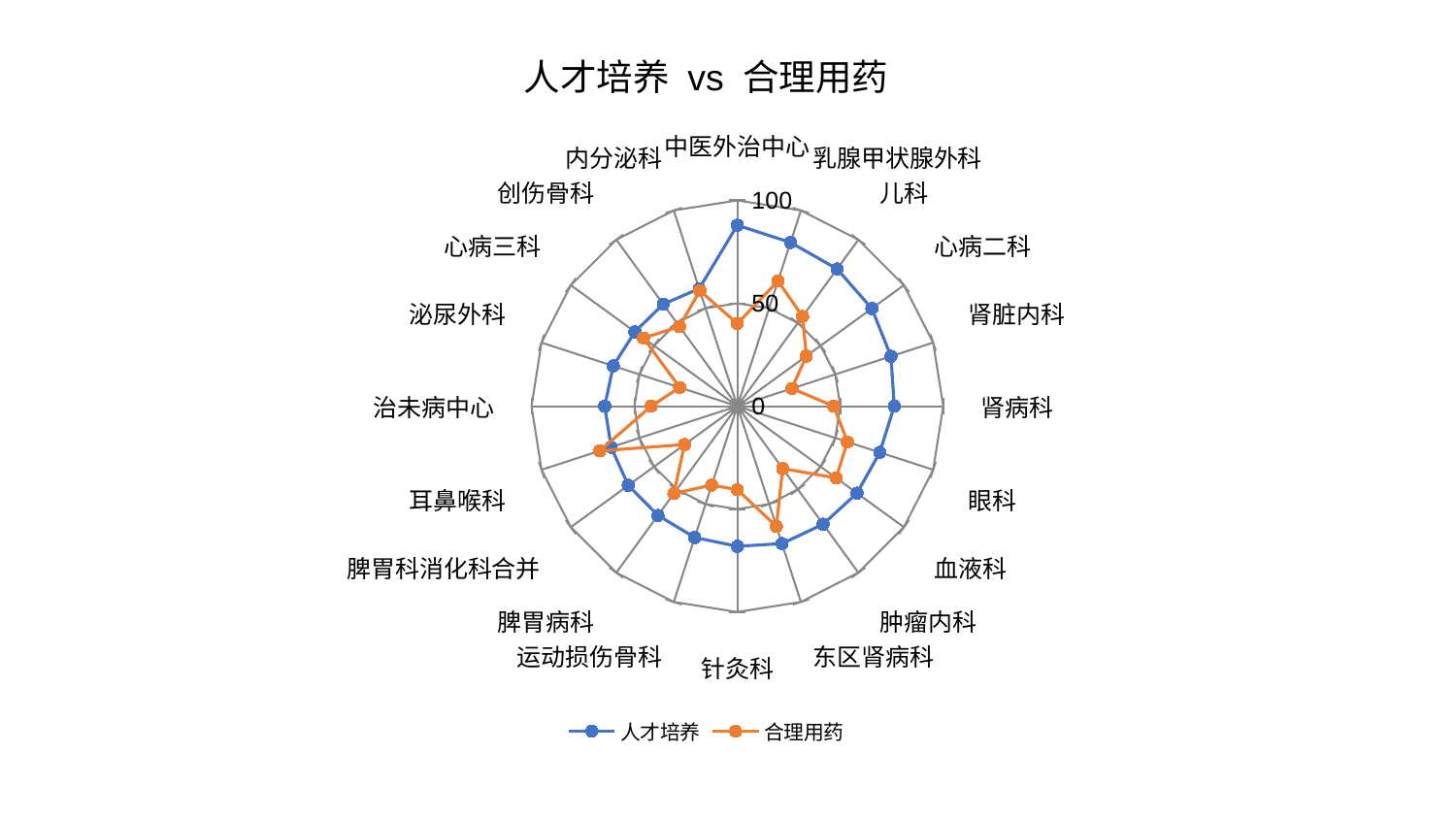

### Chart: 人才培养 vs 合理用药

| Category | 人才培养 | 合理用药 |
|---|---|---|
| 中医外治中心 | 87.92790889141907 | 40.119535197082165 |
| 乳腺甲状腺外科 | 83.6583282734611 | 63.96492834715506 |
| 儿科 | 82.44496719951864 | 53.900581298133304 |
| 心病二科 | 80.75448656323208 | 41.453115127802825 |
| 肾脏内科 | 78.47254634706248 | 27.864447764443305 |
| 肾病科 | 76.20171853475715 | 46.86038348306963 |
| 眼科 | 72.74563137870429 | 56.23502501303179 |
| 血液科 | 71.8712285079899 | 59.32281828373668 |
| 肿瘤内科 | 70.89754970578394 | 37.47220306517073 |
| 东区肾病科 | 70.20741459060731 | 61.412820570347606 |
| 针灸科 | 68.08527230006023 | 40.59984080779904 |
| 运动损伤骨科 | 67.08759836538768 | 40.2994214477288 |
| 脾胃病科 | 65.61773307574866 | 52.45423842326716 |
| 脾胃科消化科合并 | 65.49827096171187 | 31.745021265738615 |
| 耳鼻喉科 | 64.45368229656556 | 70.33026116165905 |
| 治未病中心 | 64.42429765789629 | 41.85101704845866 |
| 泌尿外科 | 63.3930449339343 | 29.466605246980624 |
| 心病三科 | 61.50768573645549 | 56.40515940891871 |
| 创伤骨科 | 61.26081542097696 | 47.851870898101055 |
| 内分泌科 | 60.05166759938785 | 59.041957109188075 |
89